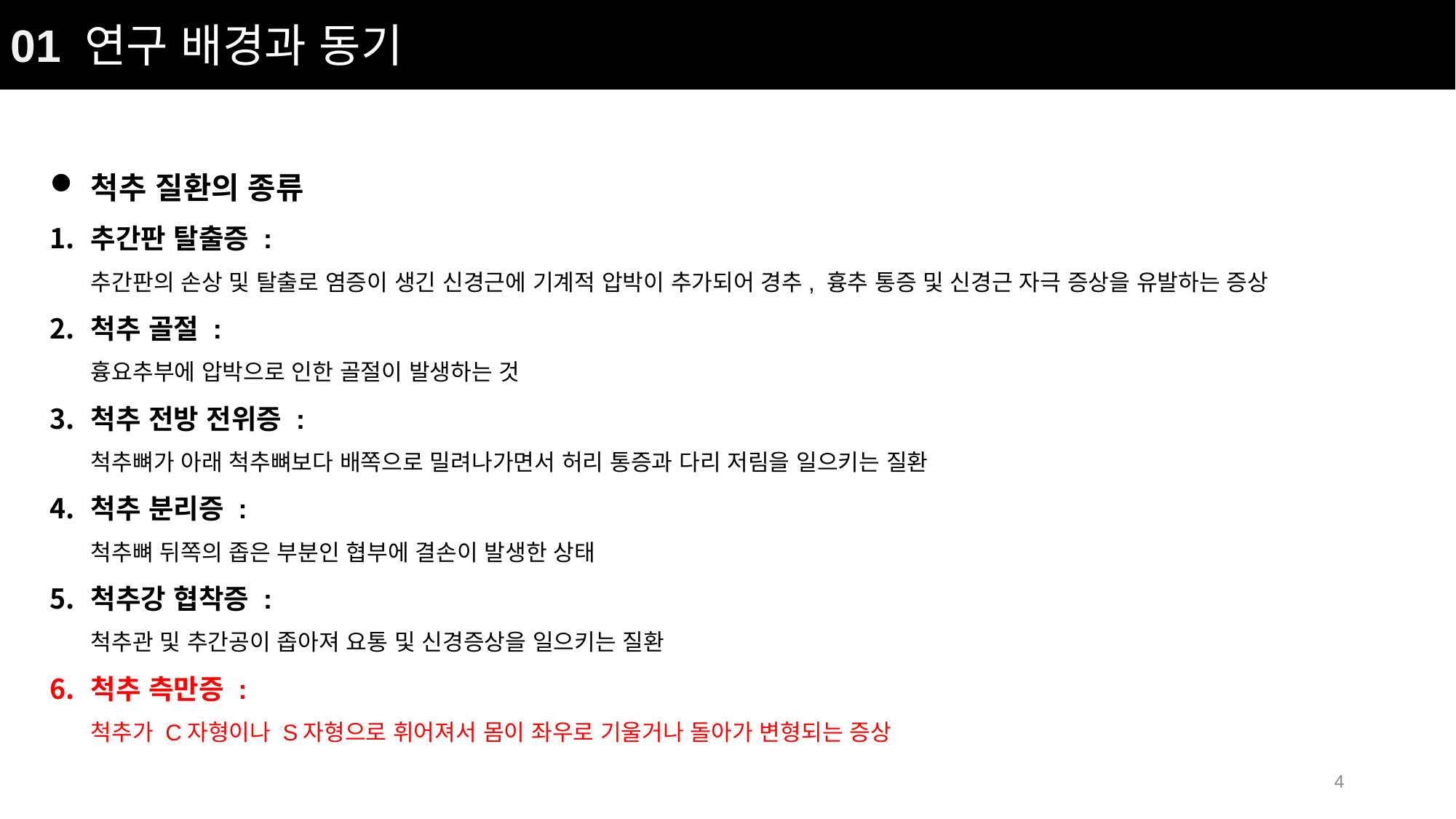

01 연구 배경과 동기
척추 질환의 종류
추간판 탈출증 :
추간판의 손상 및 탈출로 염증이 생긴 신경근에 기계적 압박이 추가되어 경추, 흉추 통증 및 신경근 자극 증상을 유발하는 증상
척추 골절 :
흉요추부에 압박으로 인한 골절이 발생하는 것
척추 전방 전위증 :
척추뼈가 아래 척추뼈보다 배쪽으로 밀려나가면서 허리 통증과 다리 저림을 일으키는 질환
척추 분리증 :
척추뼈 뒤쪽의 좁은 부분인 협부에 결손이 발생한 상태
척추강 협착증 :
척추관 및 추간공이 좁아져 요통 및 신경증상을 일으키는 질환
척추 측만증 :
척추가 C자형이나 S자형으로 휘어져서 몸이 좌우로 기울거나 돌아가 변형되는 증상
4